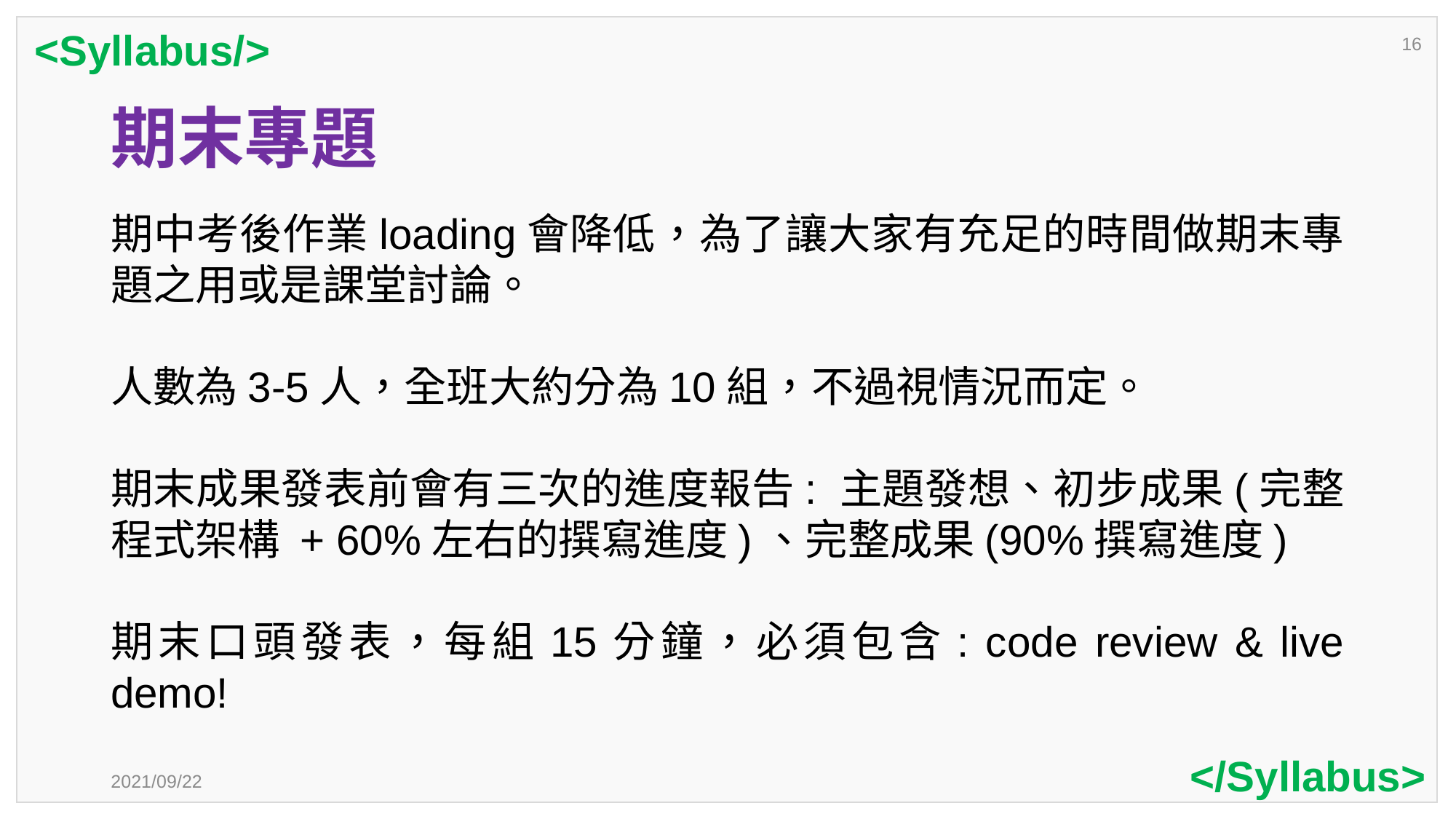

<Syllabus/>
16
# 期末專題
期中考後作業loading會降低，為了讓大家有充足的時間做期末專題之用或是課堂討論。

人數為3-5人，全班大約分為10組，不過視情況而定。

期末成果發表前會有三次的進度報告: 主題發想、初步成果(完整程式架構 + 60%左右的撰寫進度)、完整成果(90%撰寫進度)

期末口頭發表，每組15分鐘，必須包含: code review & live demo!
</Syllabus>
2021/09/22